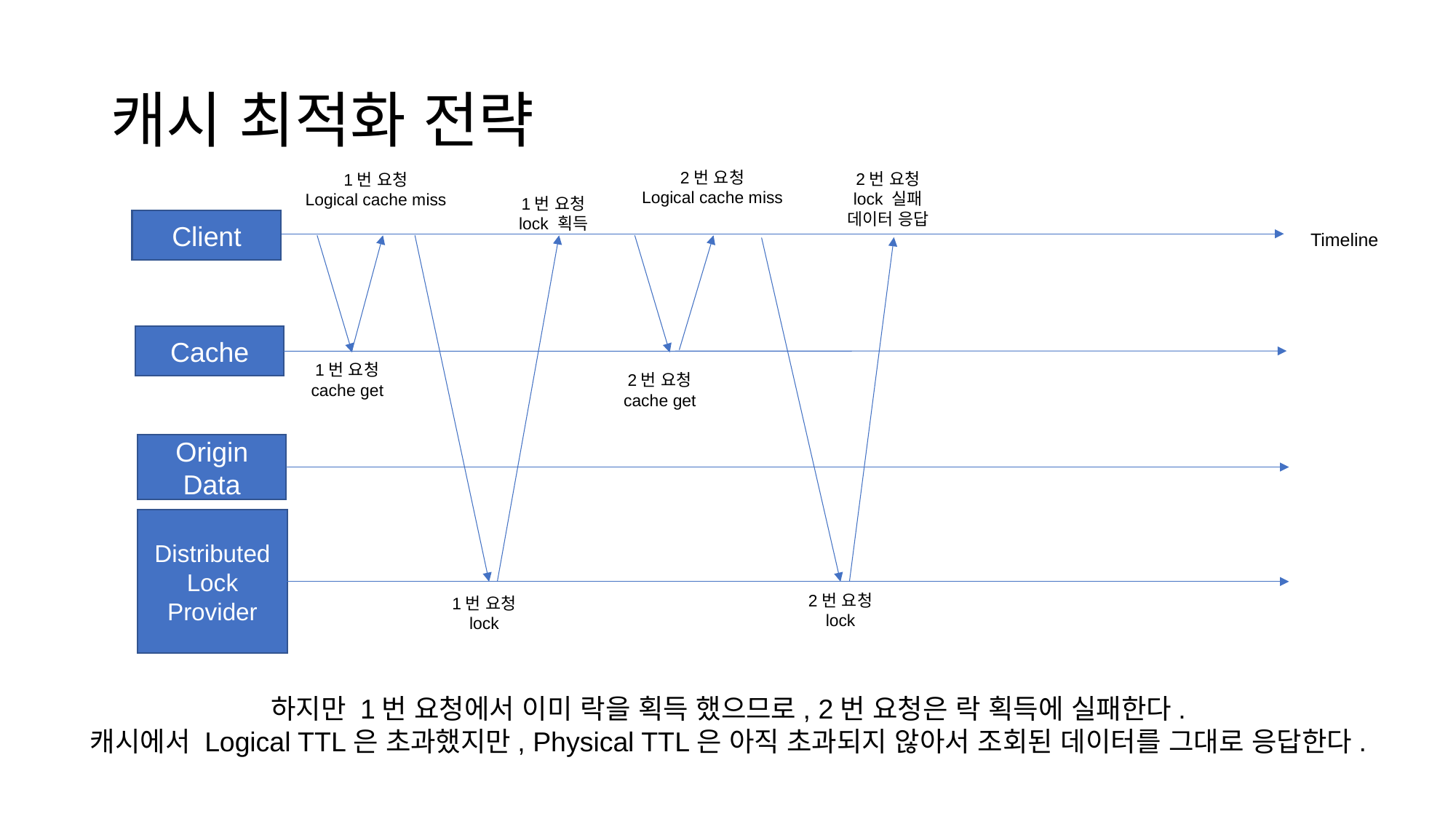

# 캐시 최적화 전략
2번 요청
Logical cache miss
2번 요청
lock 실패
데이터 응답
1번 요청
Logical cache miss
1번 요청
lock 획득
Client
Timeline
Cache
1번 요청
cache get
2번 요청
cache get
Origin Data
Distributed Lock Provider
2번 요청
lock
1번 요청
lock
하지만 1번 요청에서 이미 락을 획득 했으므로, 2번 요청은 락 획득에 실패한다.
캐시에서 Logical TTL은 초과했지만, Physical TTL은 아직 초과되지 않아서 조회된 데이터를 그대로 응답한다.